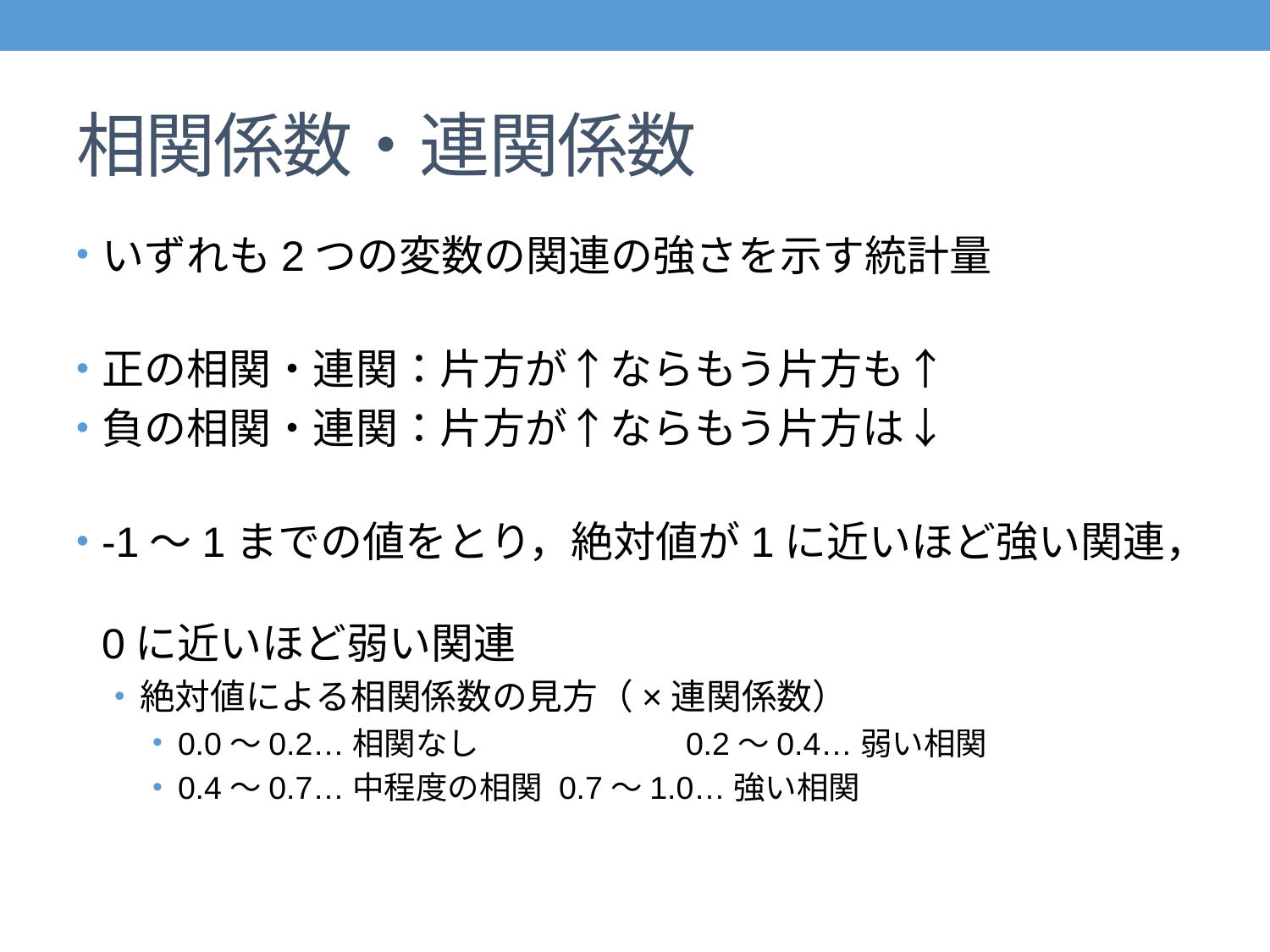

# 相関係数・連関係数
いずれも2つの変数の関連の強さを示す統計量

正の相関・連関：片方が↑ならもう片方も↑
負の相関・連関：片方が↑ならもう片方は↓

-1～1までの値をとり，絶対値が1に近いほど強い関連，
0に近いほど弱い関連
絶対値による相関係数の見方（×連関係数）
0.0～0.2…相関なし		0.2～0.4…弱い相関
0.4～0.7…中程度の相関	0.7～1.0…強い相関